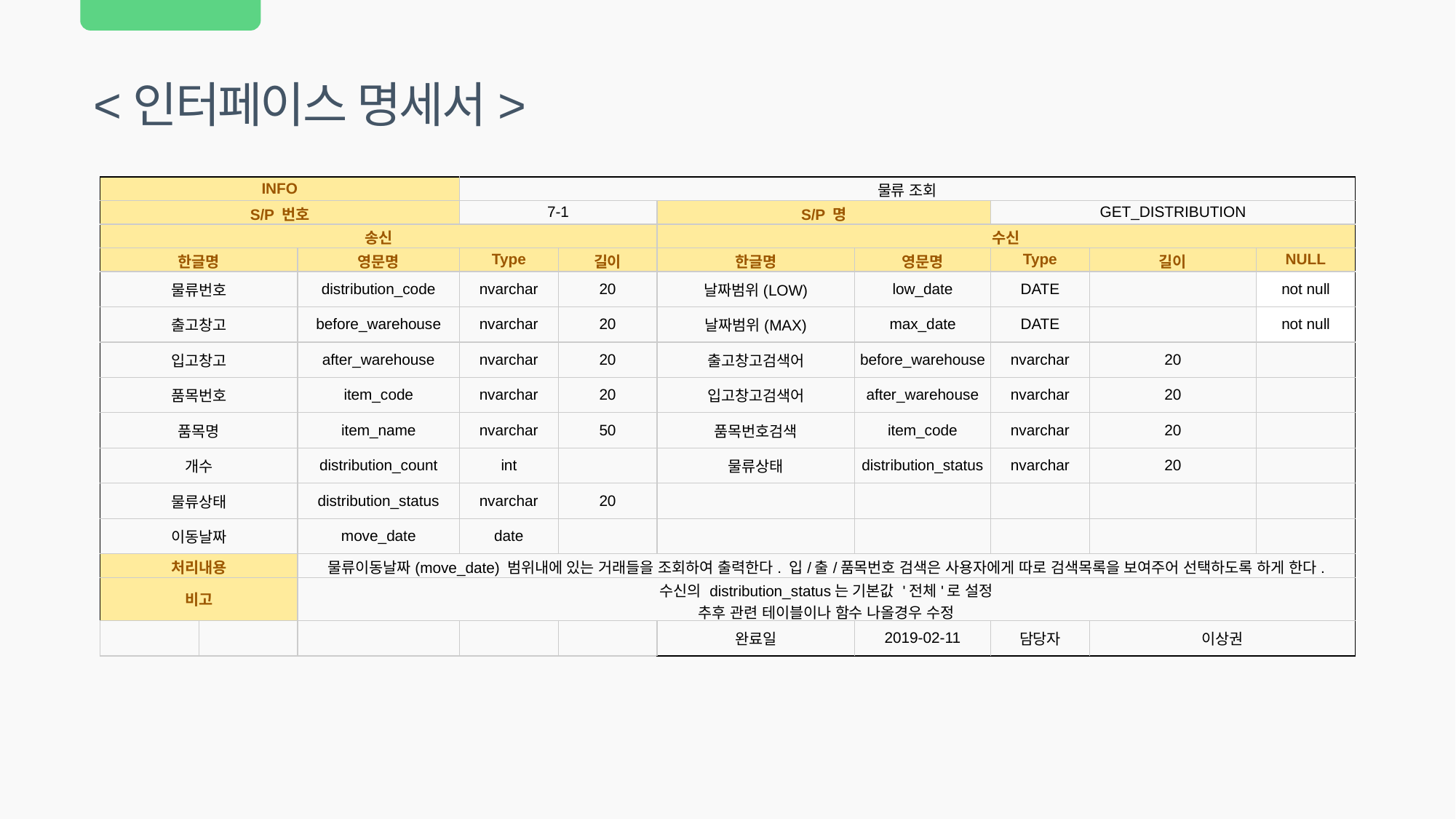

<인터페이스 명세서>
| INFO |  |  | 물류 조회 |  |  |  |  |  |  |
| --- | --- | --- | --- | --- | --- | --- | --- | --- | --- |
| S/P 번호 |  |  | 7-1 |  | S/P 명 |  | GET\_DISTRIBUTION |  |  |
| 송신 |  |  |  |  | 수신 |  |  |  |  |
| 한글명 |  | 영문명 | Type | 길이 | 한글명 | 영문명 | Type | 길이 | NULL |
| 물류번호 |  | distribution\_code | nvarchar | 20 | 날짜범위(LOW) | low\_date | DATE |  | not null |
| 출고창고 |  | before\_warehouse | nvarchar | 20 | 날짜범위(MAX) | max\_date | DATE |  | not null |
| 입고창고 |  | after\_warehouse | nvarchar | 20 | 출고창고검색어 | before\_warehouse | nvarchar | 20 |  |
| 품목번호 |  | item\_code | nvarchar | 20 | 입고창고검색어 | after\_warehouse | nvarchar | 20 |  |
| 품목명 |  | item\_name | nvarchar | 50 | 품목번호검색 | item\_code | nvarchar | 20 |  |
| 개수 |  | distribution\_count | int |  | 물류상태 | distribution\_status | nvarchar | 20 |  |
| 물류상태 |  | distribution\_status | nvarchar | 20 |  |  |  |  |  |
| 이동날짜 |  | move\_date | date |  |  |  |  |  |  |
| 처리내용 |  | 물류이동날짜(move\_date) 범위내에 있는 거래들을 조회하여 출력한다. 입/출/품목번호 검색은 사용자에게 따로 검색목록을 보여주어 선택하도록 하게 한다. |  |  |  |  |  |  |  |
| 비고 |  | 수신의 distribution\_status는 기본값 '전체'로 설정 추후 관련 테이블이나 함수 나올경우 수정 |  |  |  |  |  |  |  |
|  |  |  |  |  | 완료일 | 2019-02-11 | 담당자 | 이상권 |  |